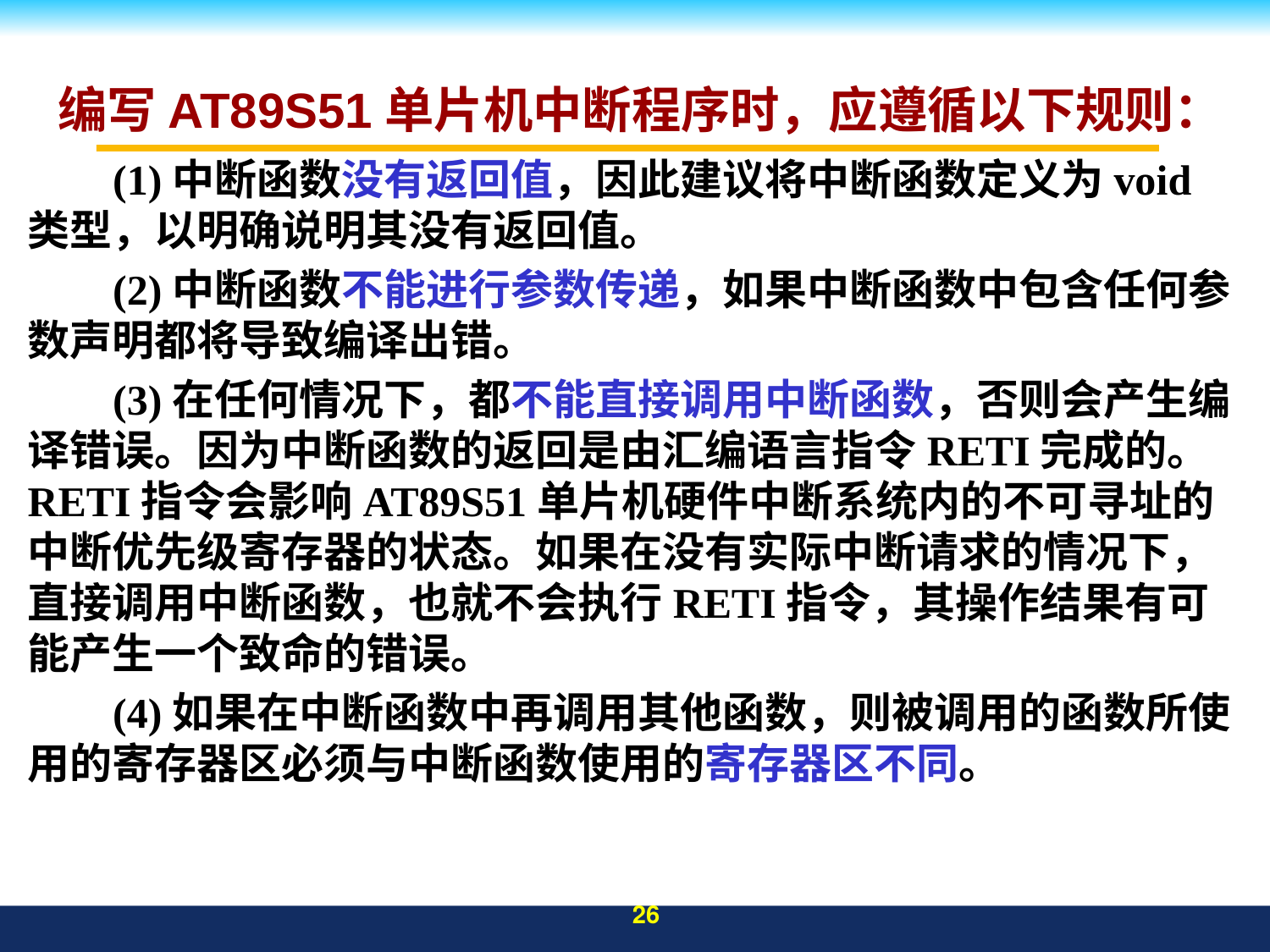

# 编写AT89S51单片机中断程序时，应遵循以下规则：
(1)中断函数没有返回值，因此建议将中断函数定义为void类型，以明确说明其没有返回值。
(2)中断函数不能进行参数传递，如果中断函数中包含任何参数声明都将导致编译出错。
(3)在任何情况下，都不能直接调用中断函数，否则会产生编译错误。因为中断函数的返回是由汇编语言指令RETI完成的。RETI指令会影响AT89S51单片机硬件中断系统内的不可寻址的中断优先级寄存器的状态。如果在没有实际中断请求的情况下，直接调用中断函数，也就不会执行RETI指令，其操作结果有可能产生一个致命的错误。
(4)如果在中断函数中再调用其他函数，则被调用的函数所使用的寄存器区必须与中断函数使用的寄存器区不同。
26